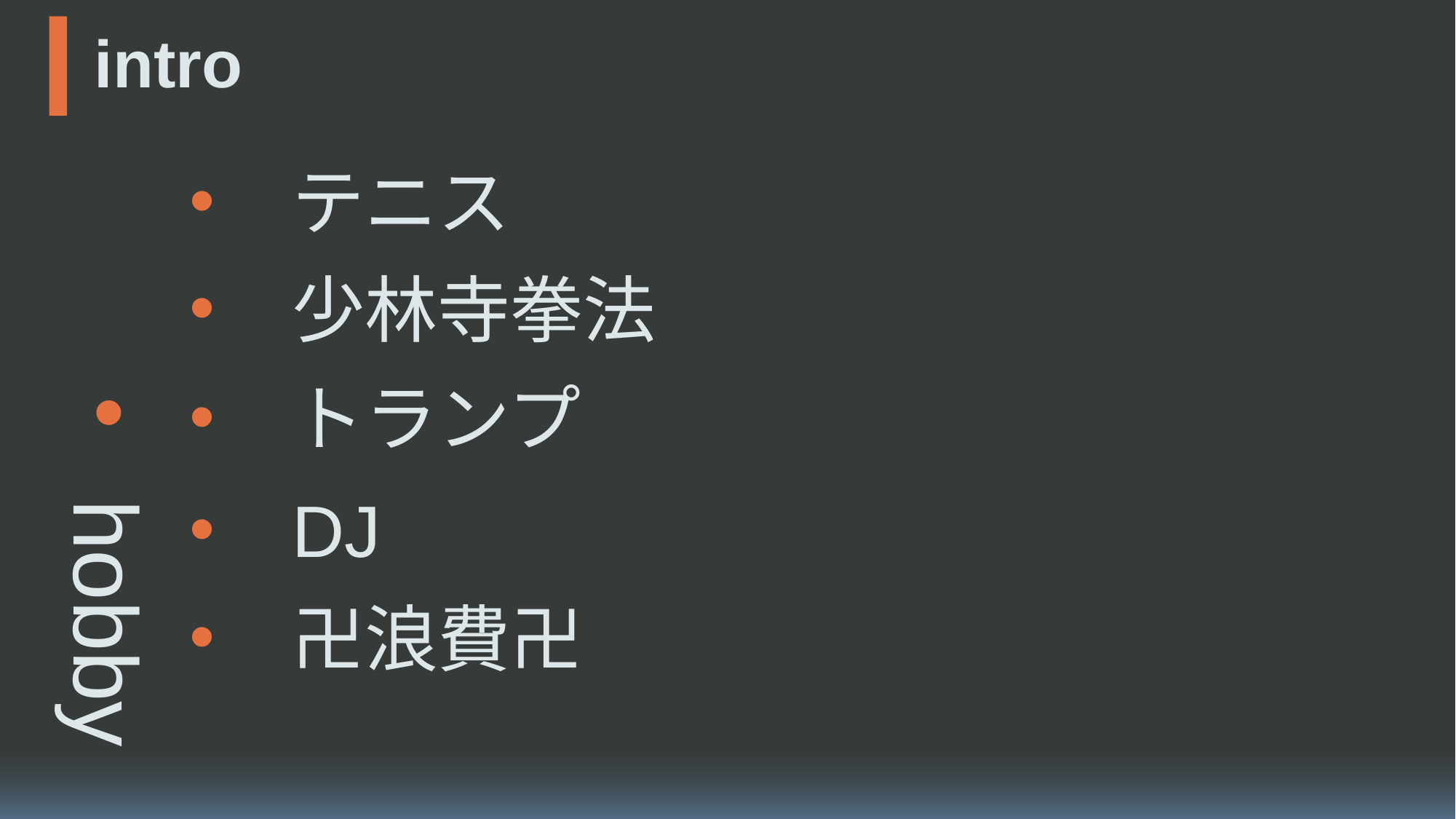

name
id
# intro
(軟式/硬式)
テニス
少林寺拳法
(黒帯,勝北支部)
: @terfno_mai
Twitter
(集める,触る)
: @terfno
トランプ
Instagram
: @Terfno
(最近できてない)
DJ
Slack
(オレが経済を回す)
卍浪費卍
hobby
like & dislike
contact